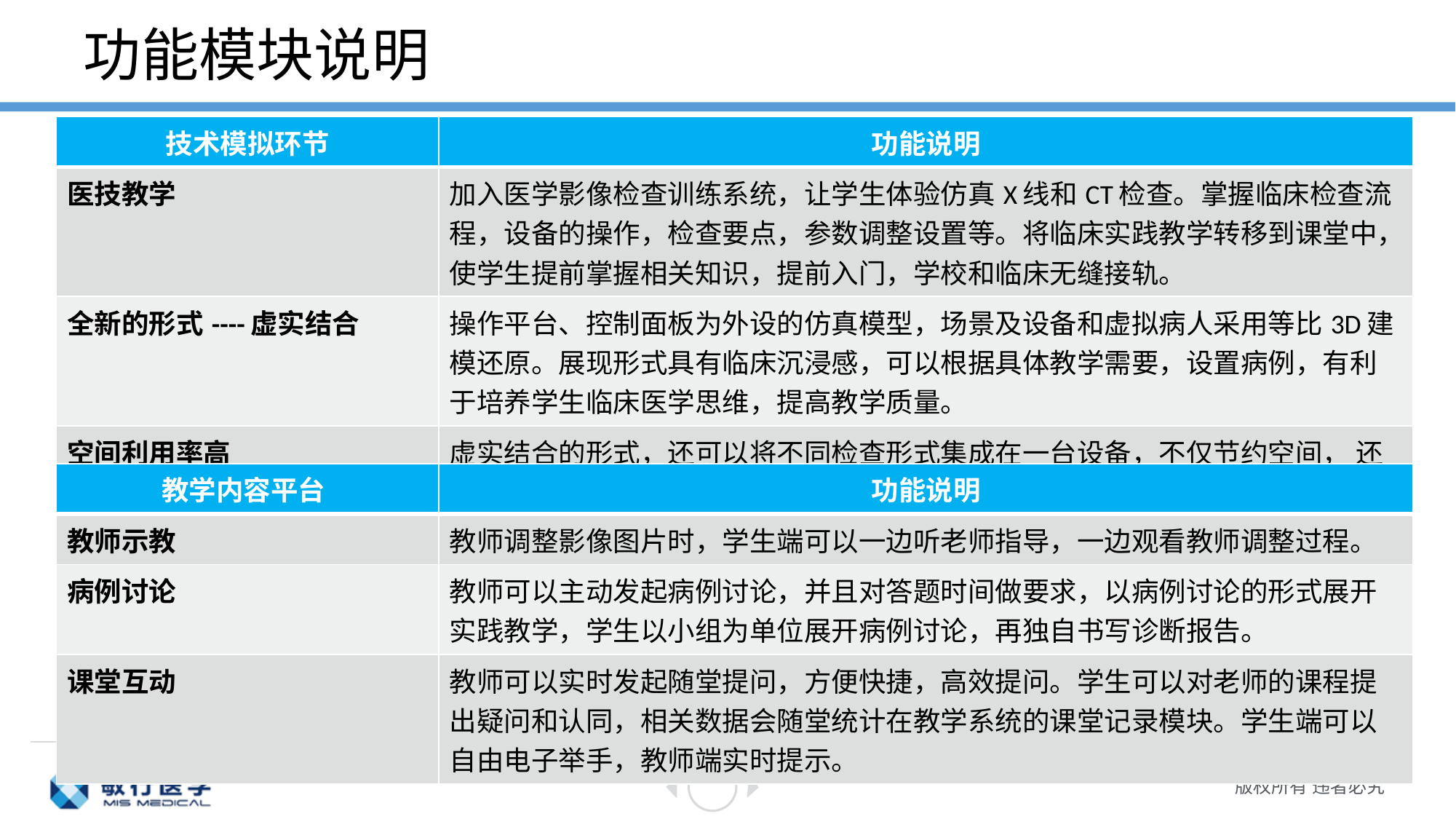

# 功能模块说明
| 技术模拟环节 | 功能说明 |
| --- | --- |
| 医技教学 | 加入医学影像检查训练系统，让学生体验仿真X线和CT检查。掌握临床检查流程，设备的操作，检查要点，参数调整设置等。将临床实践教学转移到课堂中，使学生提前掌握相关知识，提前入门，学校和临床无缝接轨。 |
| 全新的形式----虚实结合 | 操作平台、控制面板为外设的仿真模型，场景及设备和虚拟病人采用等比3D建模还原。展现形式具有临床沉浸感，可以根据具体教学需要，设置病例，有利于培养学生临床医学思维，提高教学质量。 |
| 空间利用率高 | 虚实结合的形式，还可以将不同检查形式集成在一台设备，不仅节约空间， 还提高了设备利用率。 |
| 教学内容平台 | 功能说明 |
| --- | --- |
| 教师示教 | 教师调整影像图片时，学生端可以一边听老师指导，一边观看教师调整过程。 |
| 病例讨论 | 教师可以主动发起病例讨论，并且对答题时间做要求，以病例讨论的形式展开实践教学，学生以小组为单位展开病例讨论，再独自书写诊断报告。 |
| 课堂互动 | 教师可以实时发起随堂提问，方便快捷，高效提问。学生可以对老师的课程提出疑问和认同，相关数据会随堂统计在教学系统的课堂记录模块。学生端可以自由电子举手，教师端实时提示。 |